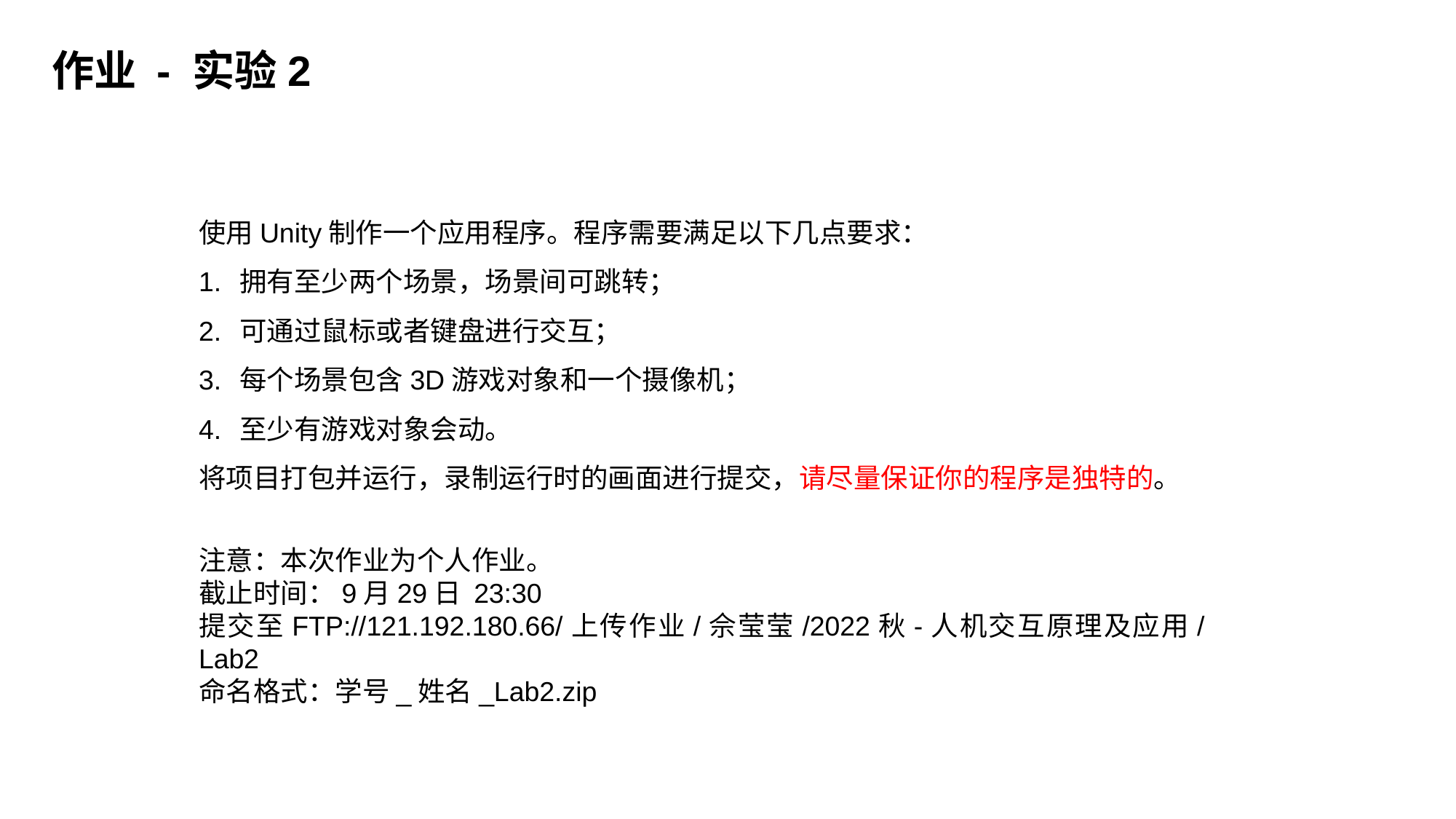

作业 - 实验2

使用Unity制作一个应用程序。程序需要满足以下几点要求：
拥有至少两个场景，场景间可跳转；
可通过鼠标或者键盘进行交互；
每个场景包含3D游戏对象和一个摄像机；
至少有游戏对象会动。
将项目打包并运行，录制运行时的画面进行提交，请尽量保证你的程序是独特的。

注意：本次作业为个人作业。
截止时间：9月29日 23:30
提交至FTP://121.192.180.66/上传作业/佘莹莹/2022秋-人机交互原理及应用/Lab2
命名格式：学号_姓名_Lab2.zip